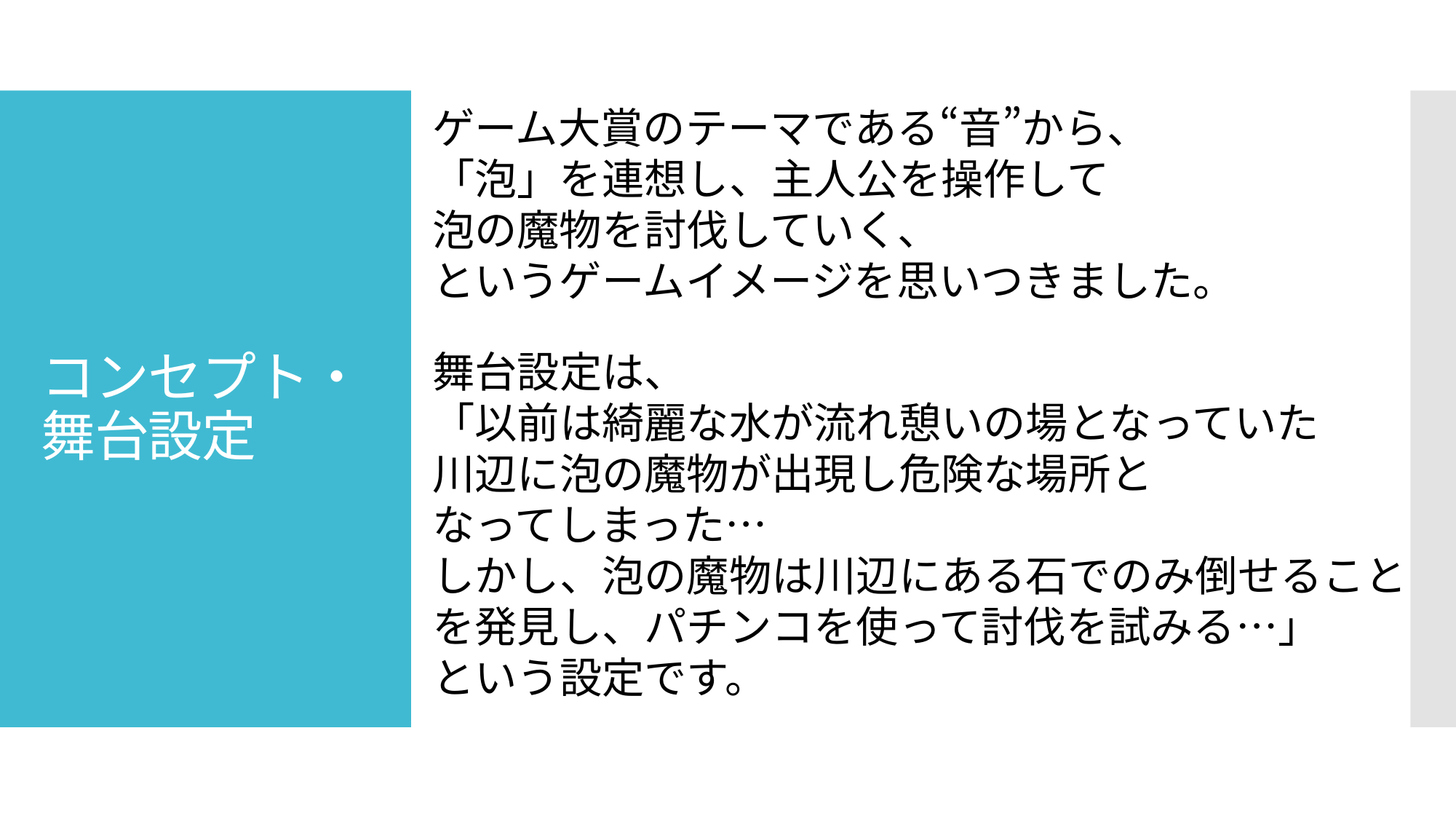

ゲーム大賞のテーマである“音”から、
「泡」を連想し、主人公を操作して
泡の魔物を討伐していく、
というゲームイメージを思いつきました。
# コンセプト・ 舞台設定
舞台設定は、
「以前は綺麗な水が流れ憩いの場となっていた
川辺に泡の魔物が出現し危険な場所と
なってしまった…
しかし、泡の魔物は川辺にある石でのみ倒せること
を発見し、パチンコを使って討伐を試みる…」
という設定です。